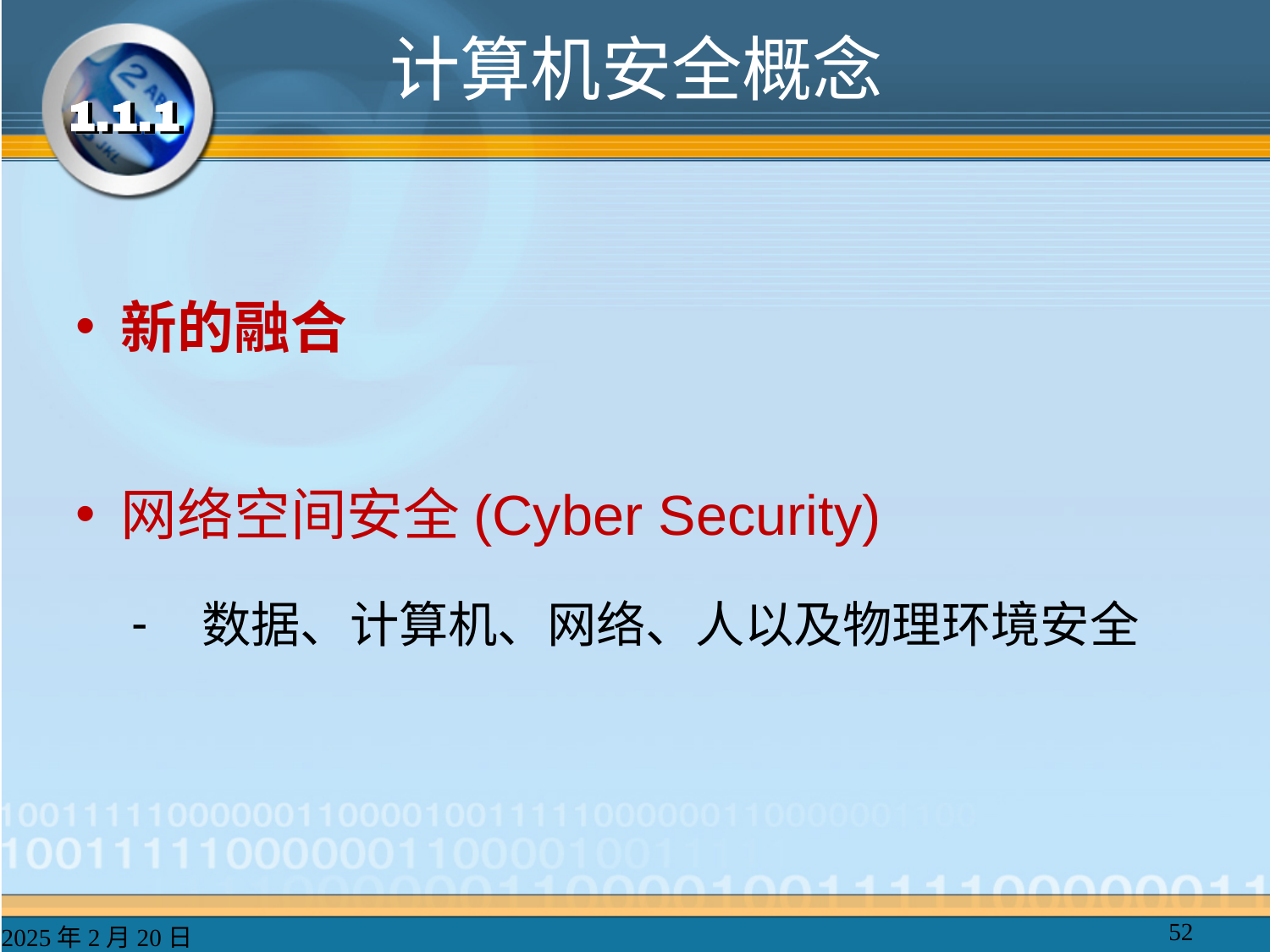

# 计算机安全概念
1.1.1
新的融合
网络空间安全(Cyber Security)
 数据、计算机、网络、人以及物理环境安全
52
2025年2月20日